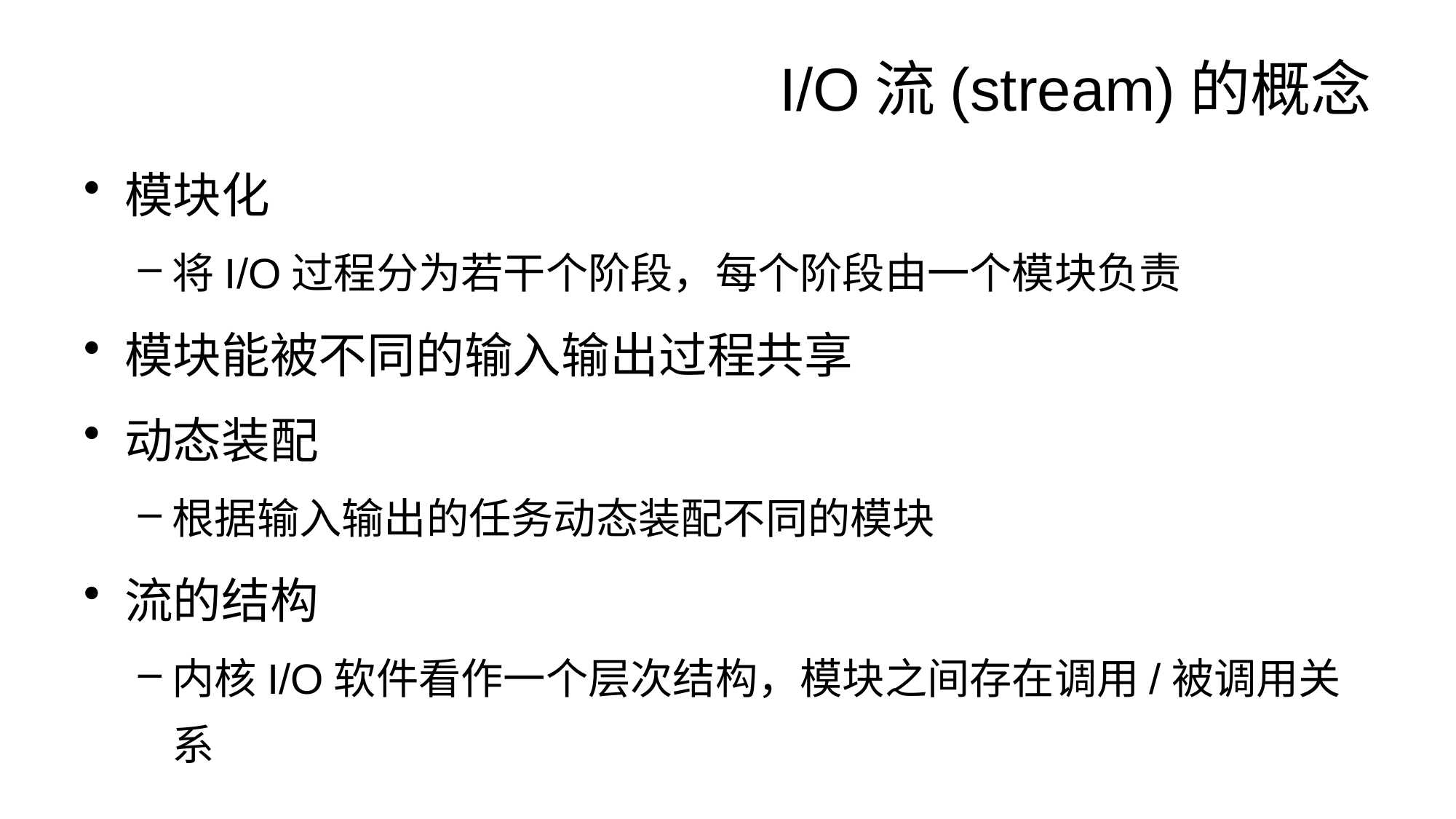

# I/O流(stream)的概念
模块化
将I/O过程分为若干个阶段，每个阶段由一个模块负责
模块能被不同的输入输出过程共享
动态装配
根据输入输出的任务动态装配不同的模块
流的结构
内核I/O软件看作一个层次结构，模块之间存在调用/被调用关系